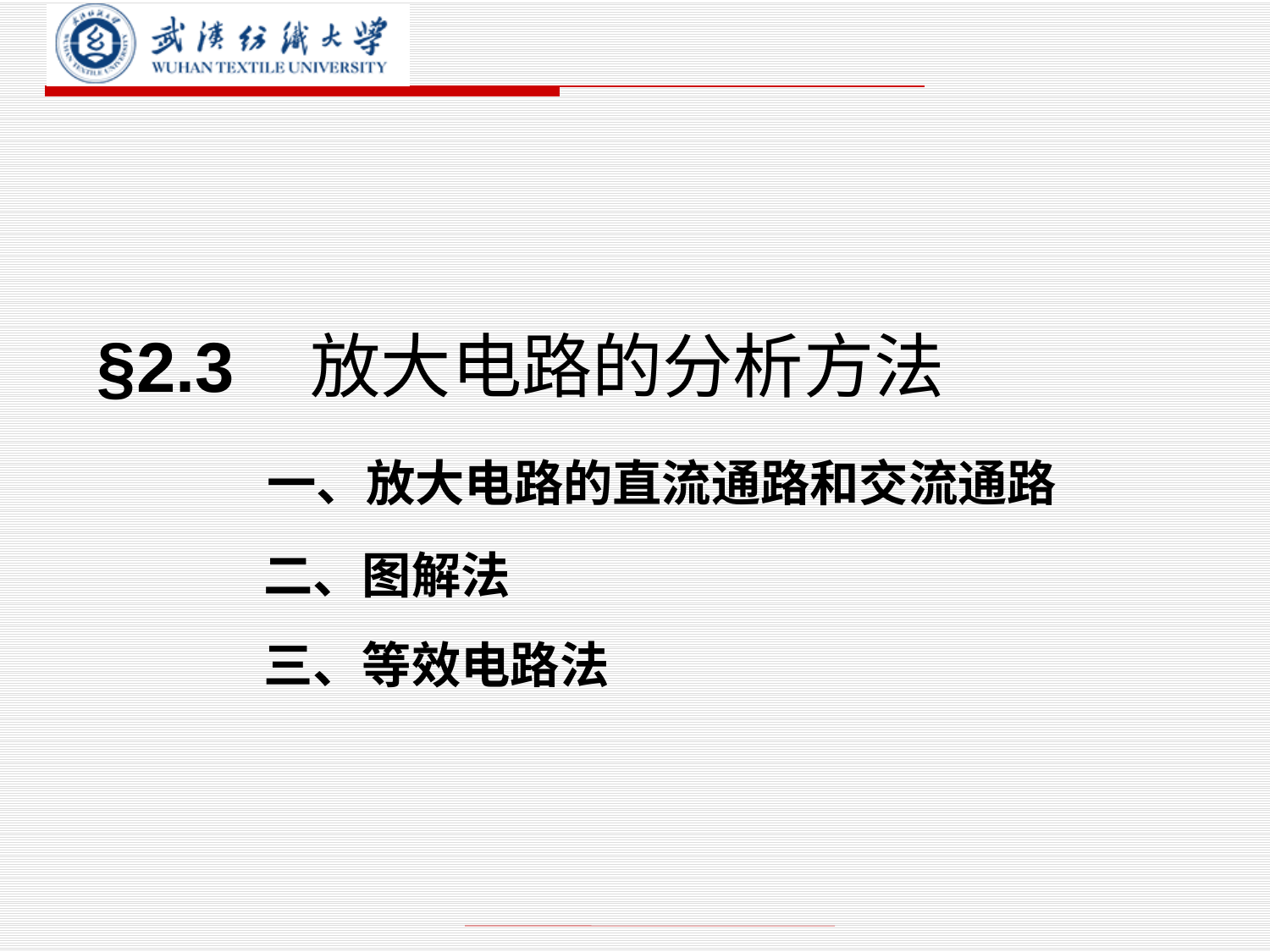

# §2.3   放大电路的分析方法
一、放大电路的直流通路和交流通路
二、图解法
三、等效电路法